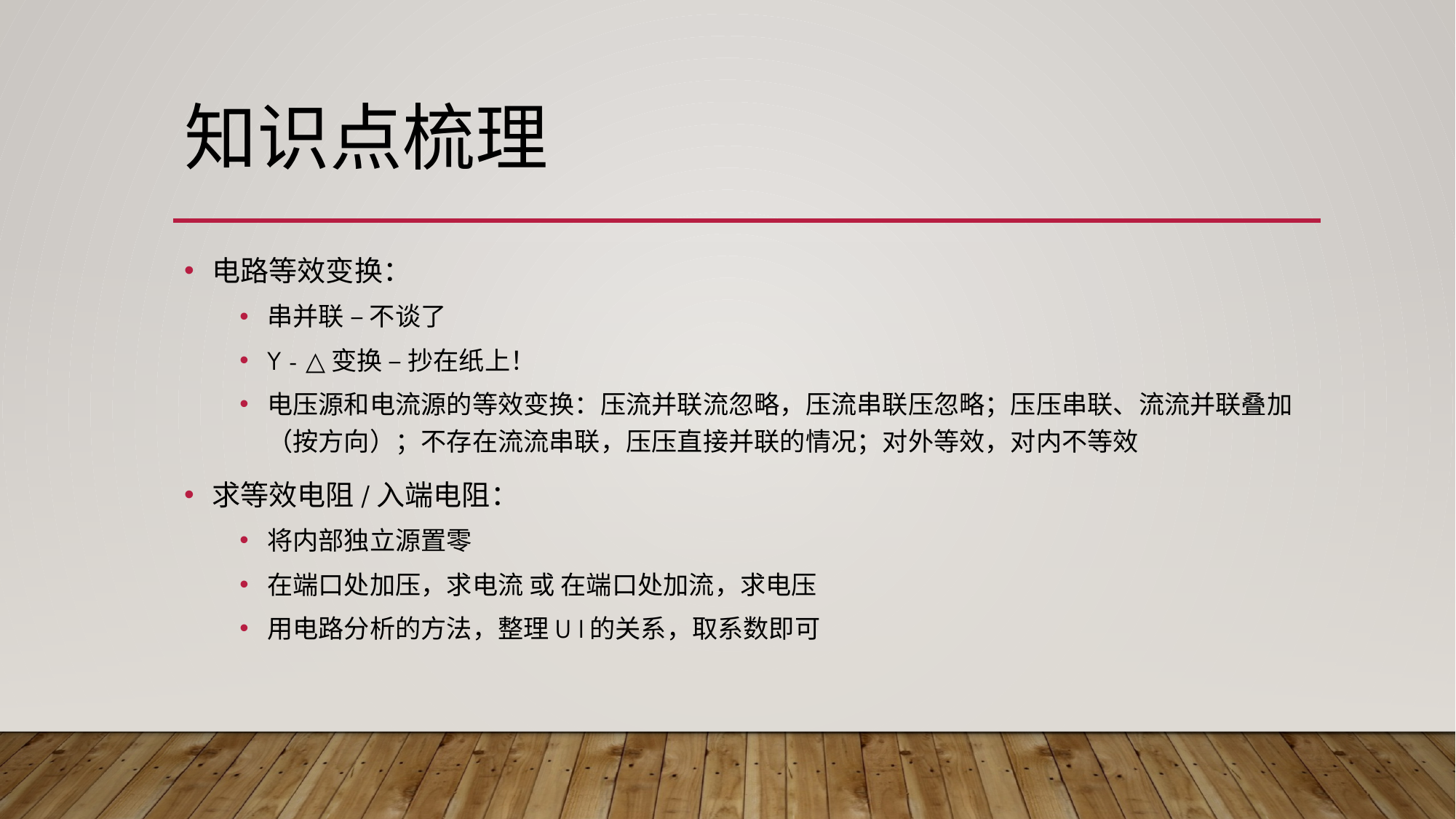

# 知识点梳理
电路等效变换：
串并联 – 不谈了
Y - △变换 – 抄在纸上！
电压源和电流源的等效变换：压流并联流忽略，压流串联压忽略；压压串联、流流并联叠加（按方向）；不存在流流串联，压压直接并联的情况；对外等效，对内不等效
求等效电阻/入端电阻：
将内部独立源置零
在端口处加压，求电流 或 在端口处加流，求电压
用电路分析的方法，整理U I的关系，取系数即可